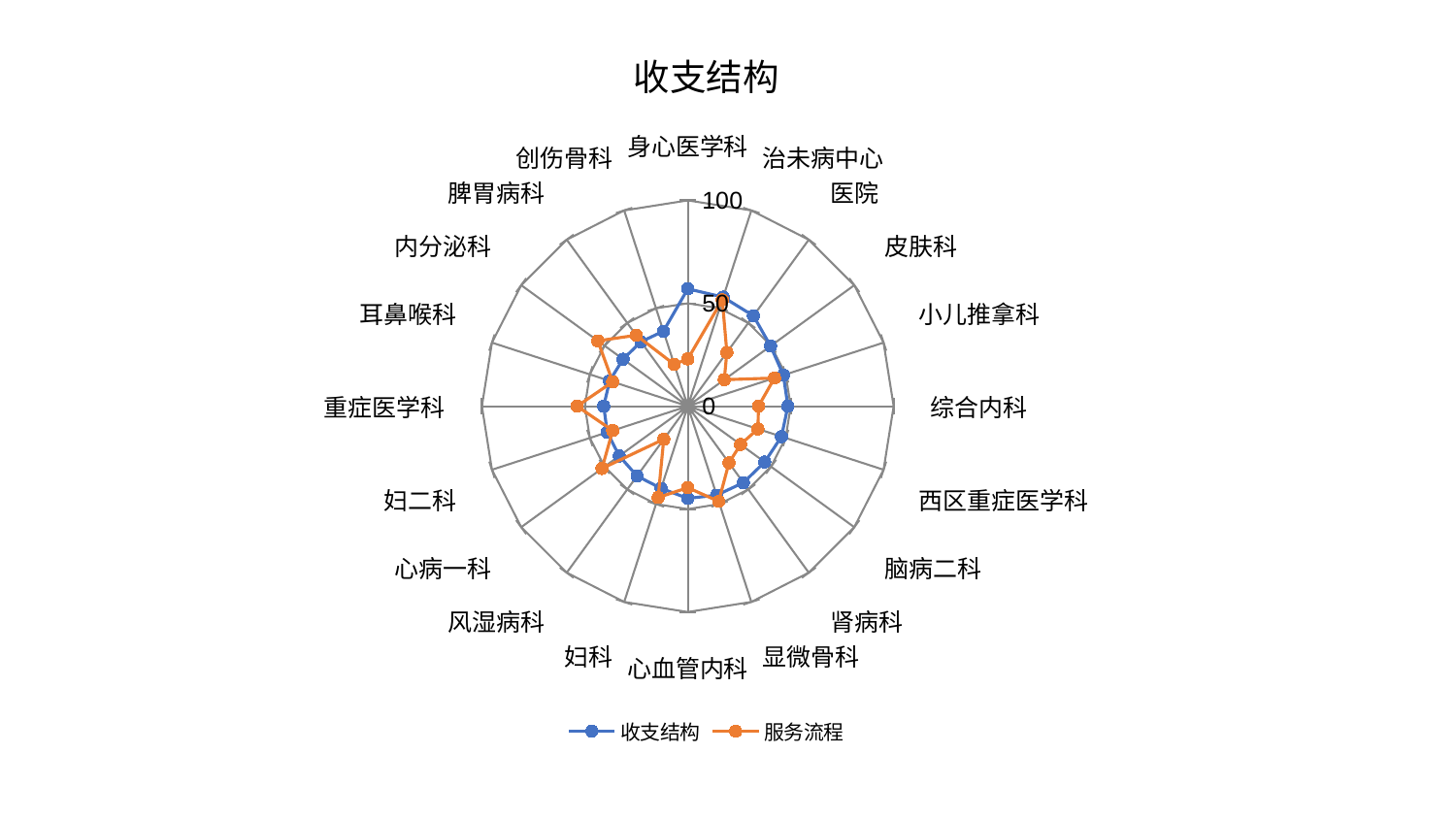

### Chart: 收支结构

| Category | 收支结构 | 服务流程 |
|---|---|---|
| 身心医学科 | 57.01766800918685 | 22.954456101630065 |
| 治未病中心 | 55.73310390971146 | 54.33983009142423 |
| 医院 | 54.28912872812186 | 32.30618574169215 |
| 皮肤科 | 49.725370965193 | 21.92312311634059 |
| 小儿推拿科 | 48.835672074092464 | 44.30557002293907 |
| 综合内科 | 48.653246606060755 | 34.37263632845306 |
| 西区重症医学科 | 47.889041806140376 | 35.845520591465565 |
| 脑病二科 | 46.196690041485105 | 31.690036277393464 |
| 肾病科 | 45.95106388421056 | 34.0612524079458 |
| 显微骨科 | 45.46045812340046 | 48.63757694305505 |
| 心血管内科 | 44.79704863351476 | 39.59959965642486 |
| 妇科 | 41.98200452953767 | 46.63421874681527 |
| 风湿病科 | 41.93451020194697 | 19.876237931635128 |
| 心病一科 | 41.14159235488372 | 51.49481292063044 |
| 妇二科 | 41.12572709805465 | 38.36370793333326 |
| 重症医学科 | 40.82914945260718 | 53.76180387122292 |
| 耳鼻喉科 | 39.91659304755684 | 38.34386263682365 |
| 内分泌科 | 38.85801553731037 | 54.02042868615561 |
| 脾胃病科 | 38.69422791213147 | 42.61333487041548 |
| 创伤骨科 | 38.30642824214009 | 21.37903761124872 |
64